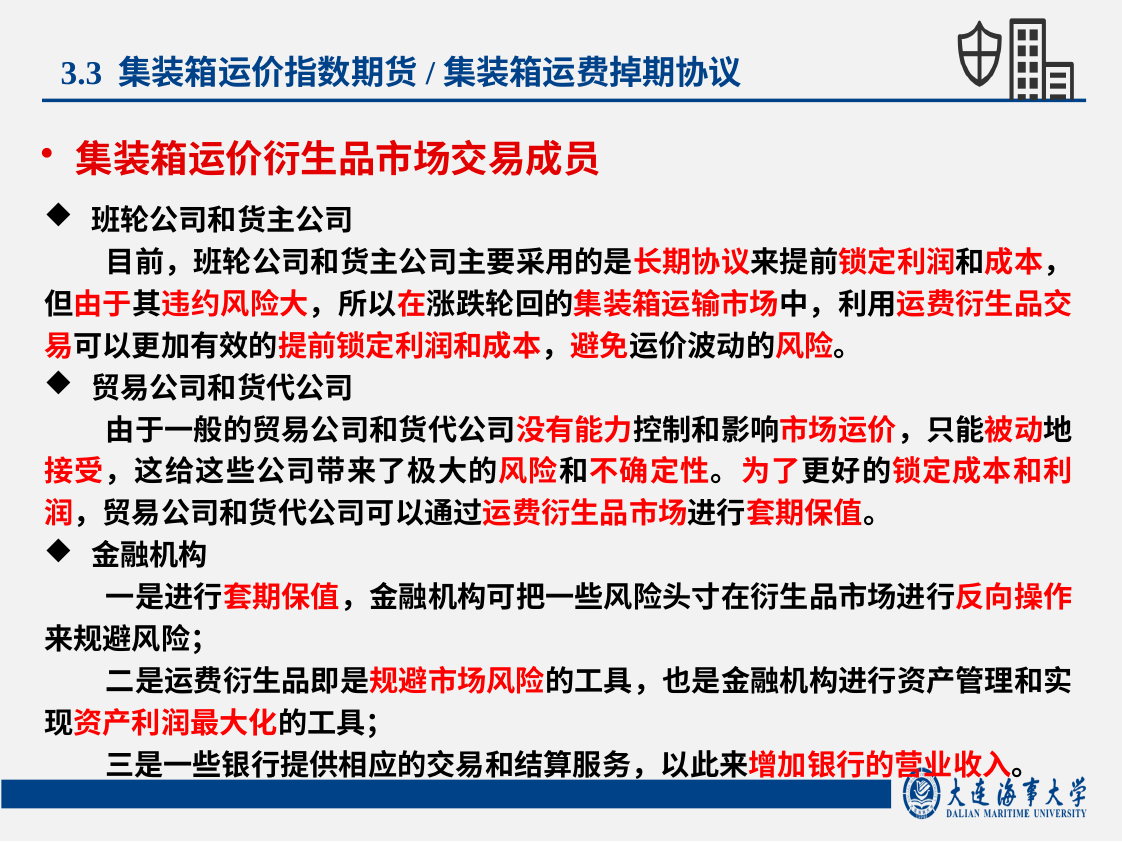

3.3 集装箱运价指数期货/集装箱运费掉期协议
集装箱运价衍生品市场交易成员
班轮公司和货主公司
        目前，班轮公司和货主公司主要采用的是长期协议来提前锁定利润和成本，但由于其违约风险大，所以在涨跌轮回的集装箱运输市场中，利用运费衍生品交易可以更加有效的提前锁定利润和成本，避免运价波动的风险。
贸易公司和货代公司
        由于一般的贸易公司和货代公司没有能力控制和影响市场运价，只能被动地接受，这给这些公司带来了极大的风险和不确定性。为了更好的锁定成本和利润，贸易公司和货代公司可以通过运费衍生品市场进行套期保值。
金融机构
        一是进行套期保值，金融机构可把一些风险头寸在衍生品市场进行反向操作来规避风险；
        二是运费衍生品即是规避市场风险的工具，也是金融机构进行资产管理和实现资产利润最大化的工具；
        三是一些银行提供相应的交易和结算服务，以此来增加银行的营业收入。